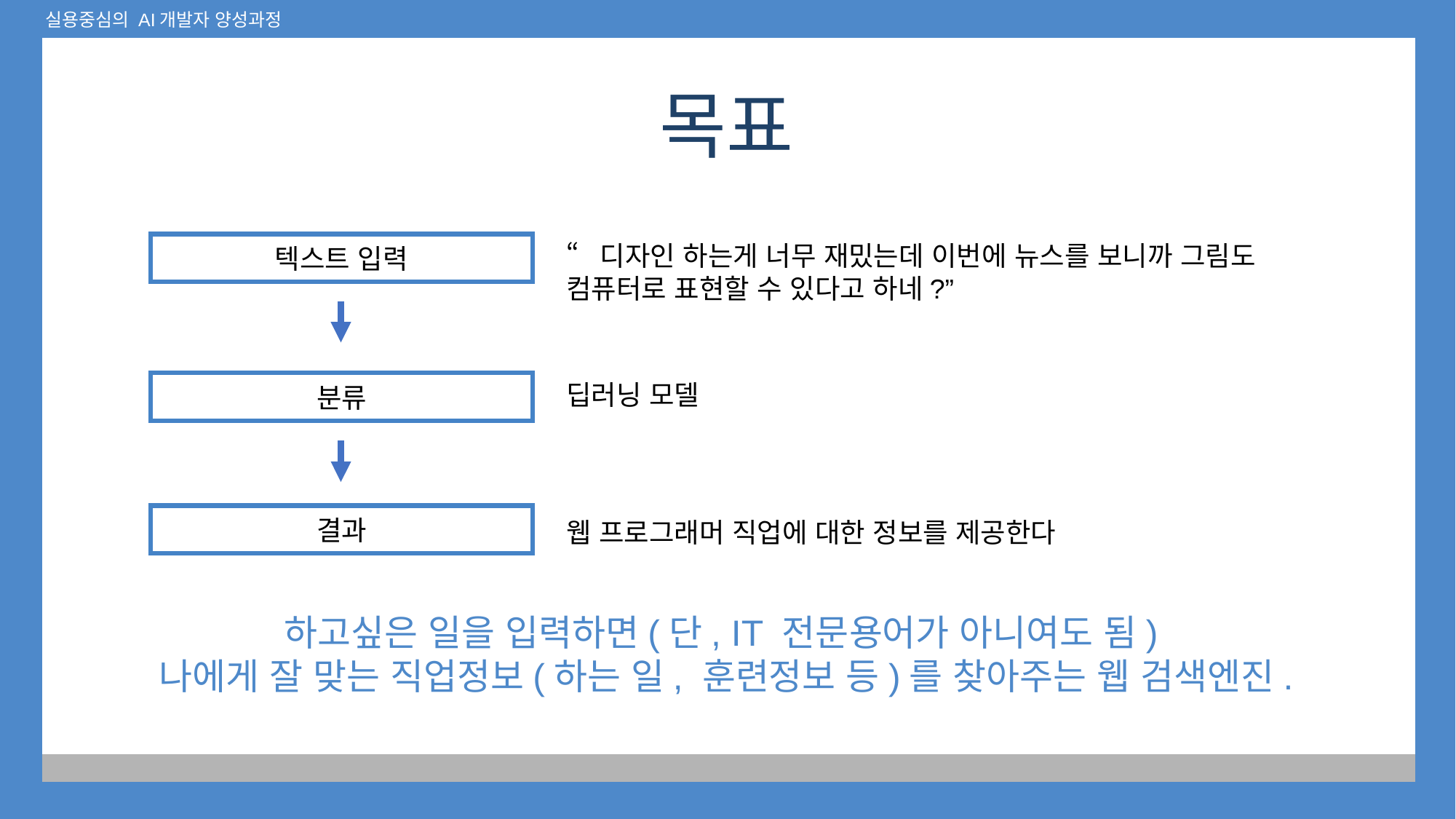

# 목표
“디자인 하는게 너무 재밌는데 이번에 뉴스를 보니까 그림도 컴퓨터로 표현할 수 있다고 하네?”

텍스트 입력
분류
딥러닝 모델
결과
웹 프로그래머 직업에 대한 정보를 제공한다
하고싶은 일을 입력하면(단, IT 전문용어가 아니여도 됨)
나에게 잘 맞는 직업정보(하는 일, 훈련정보 등)를 찾아주는 웹 검색엔진.